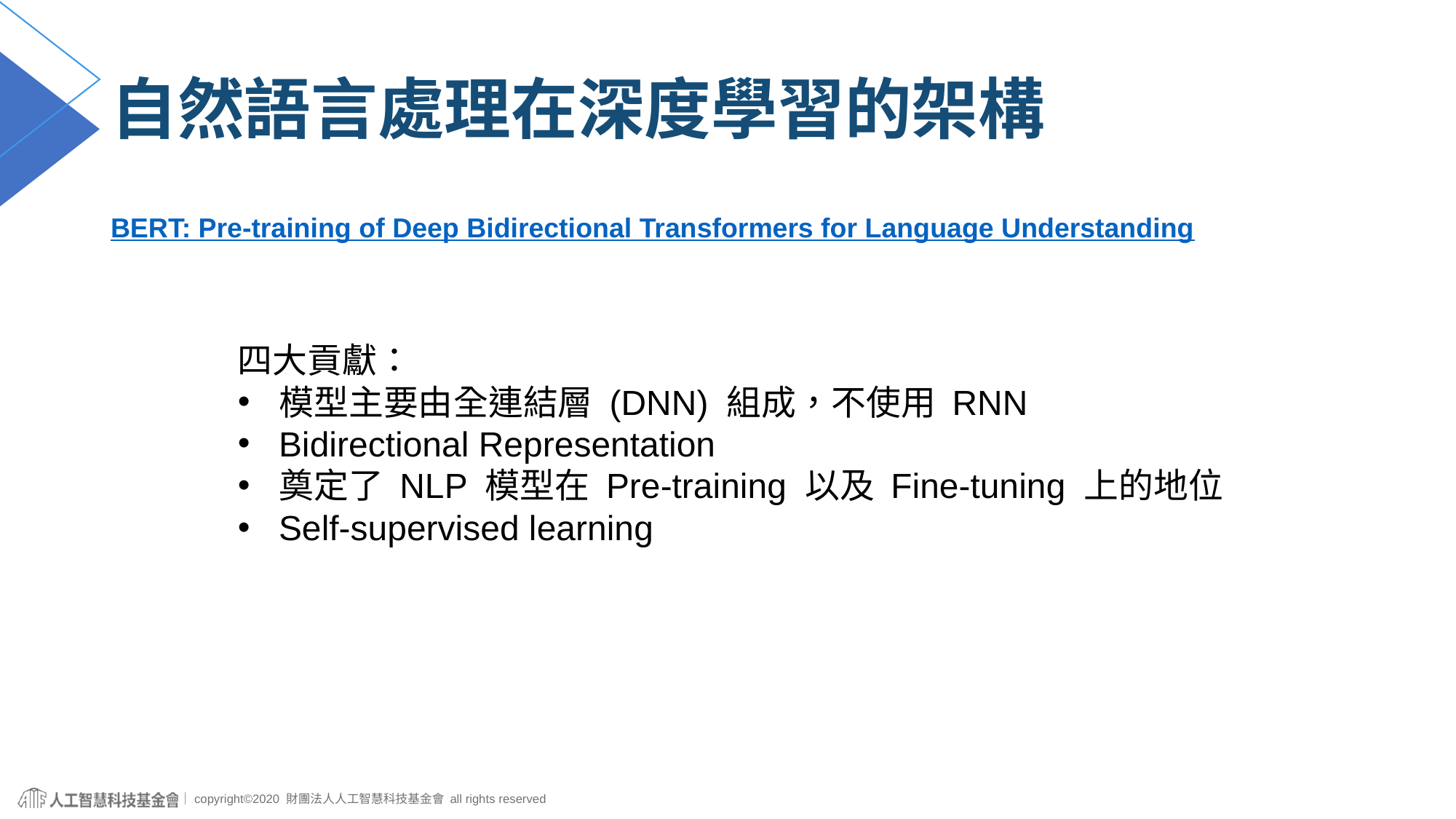

# 自然語言處理在深度學習的架構
BERT: Pre-training of Deep Bidirectional Transformers for Language Understanding
四大貢獻：
模型主要由全連結層 (DNN) 組成，不使用 RNN
Bidirectional Representation
奠定了 NLP 模型在 Pre-training 以及 Fine-tuning 上的地位
Self-supervised learning